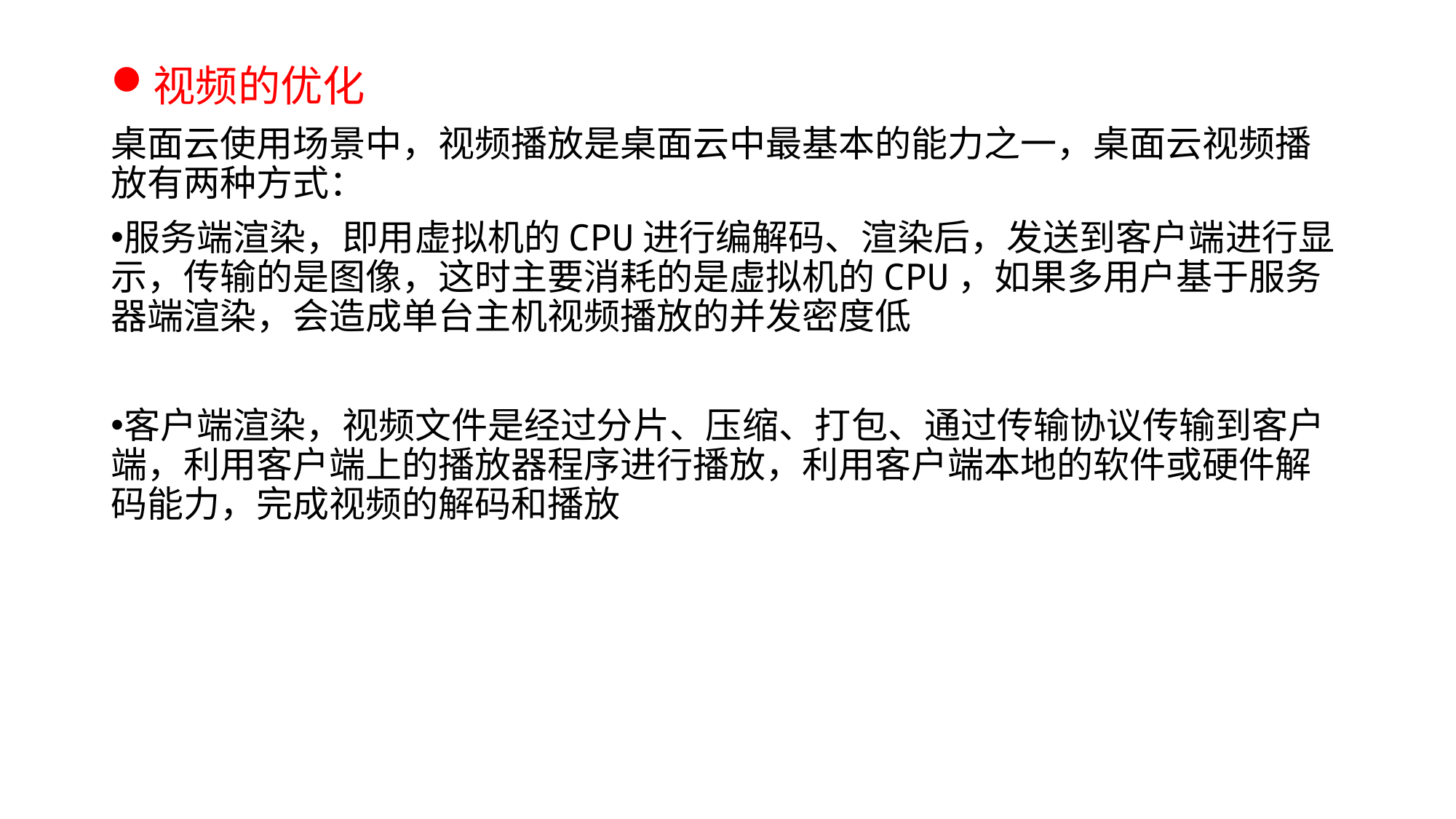

视频的优化
桌面云使用场景中，视频播放是桌面云中最基本的能力之一，桌面云视频播放有两种方式：
服务端渲染，即用虚拟机的CPU进行编解码、渲染后，发送到客户端进行显示，传输的是图像，这时主要消耗的是虚拟机的CPU，如果多用户基于服务器端渲染，会造成单台主机视频播放的并发密度低

客户端渲染，视频文件是经过分片、压缩、打包、通过传输协议传输到客户端，利用客户端上的播放器程序进行播放，利用客户端本地的软件或硬件解码能力，完成视频的解码和播放